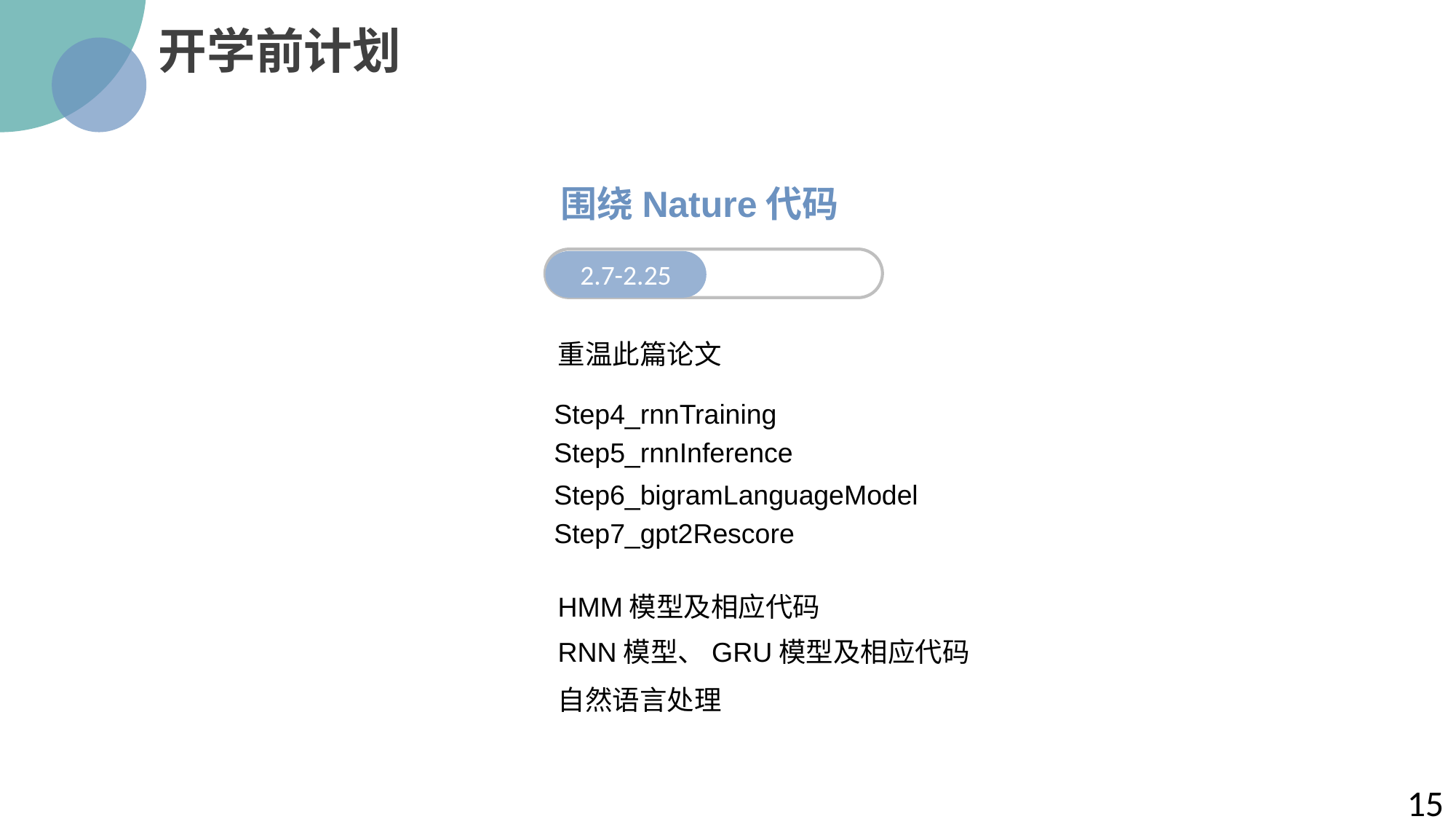

开学前计划

围绕Nature代码

2.7-2.25
重温此篇论文
Step4_rnnTraining
Step5_rnnInference
Step6_bigramLanguageModel
Step7_gpt2Rescore
HMM模型及相应代码
RNN模型、GRU模型及相应代码
自然语言处理